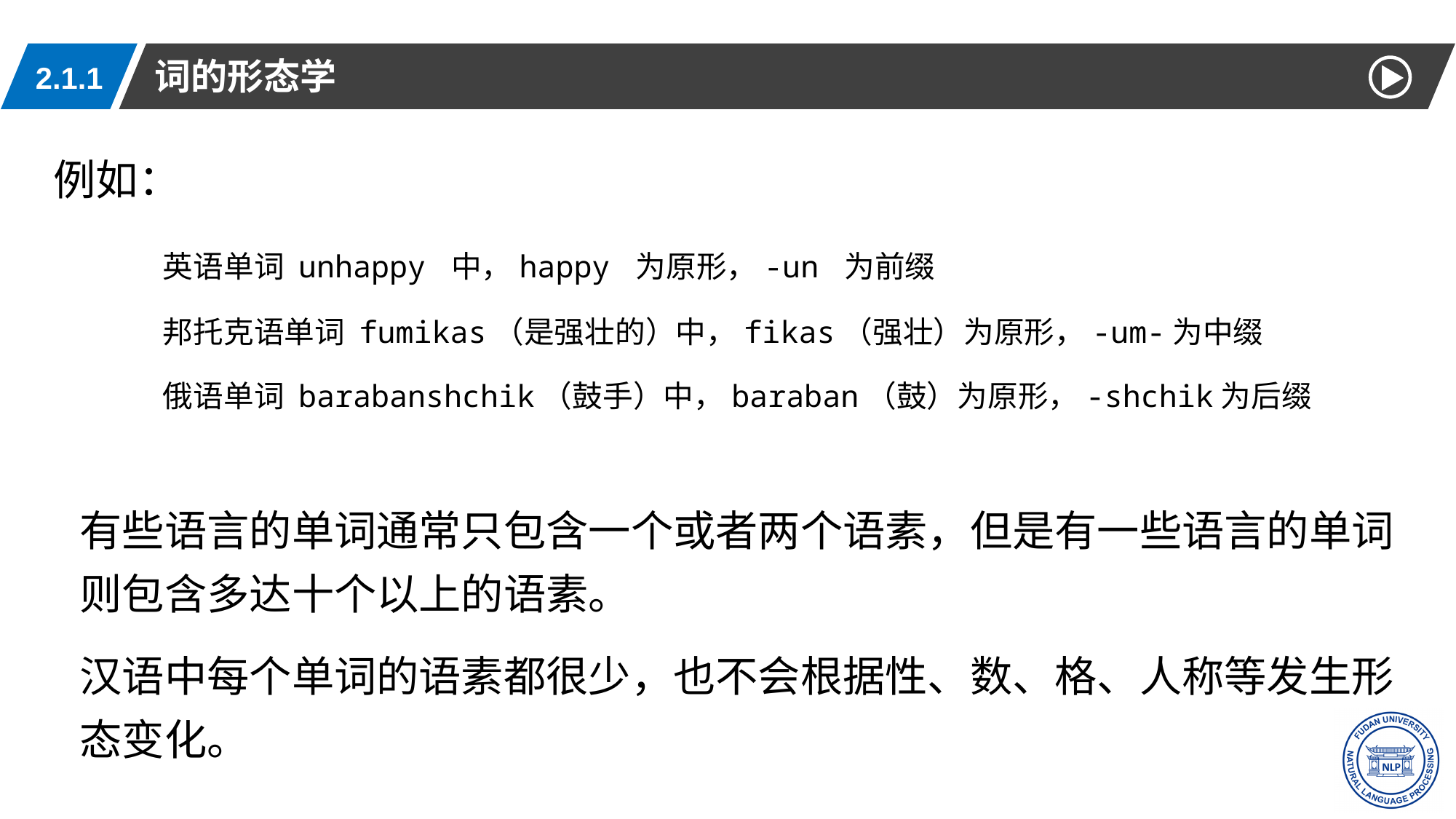

词的形态学
2.1.1

例如：
	英语单词 unhappy 中，happy 为原形，-un 为前缀
	邦托克语单词 fumikas（是强壮的）中，fikas（强壮）为原形，-um-为中缀
	俄语单词 barabanshchik（鼓手）中，baraban（鼓）为原形，-shchik为后缀

有些语言的单词通常只包含一个或者两个语素，但是有一些语言的单词则包含多达十个以上的语素。
汉语中每个单词的语素都很少，也不会根据性、数、格、人称等发生形态变化。
7